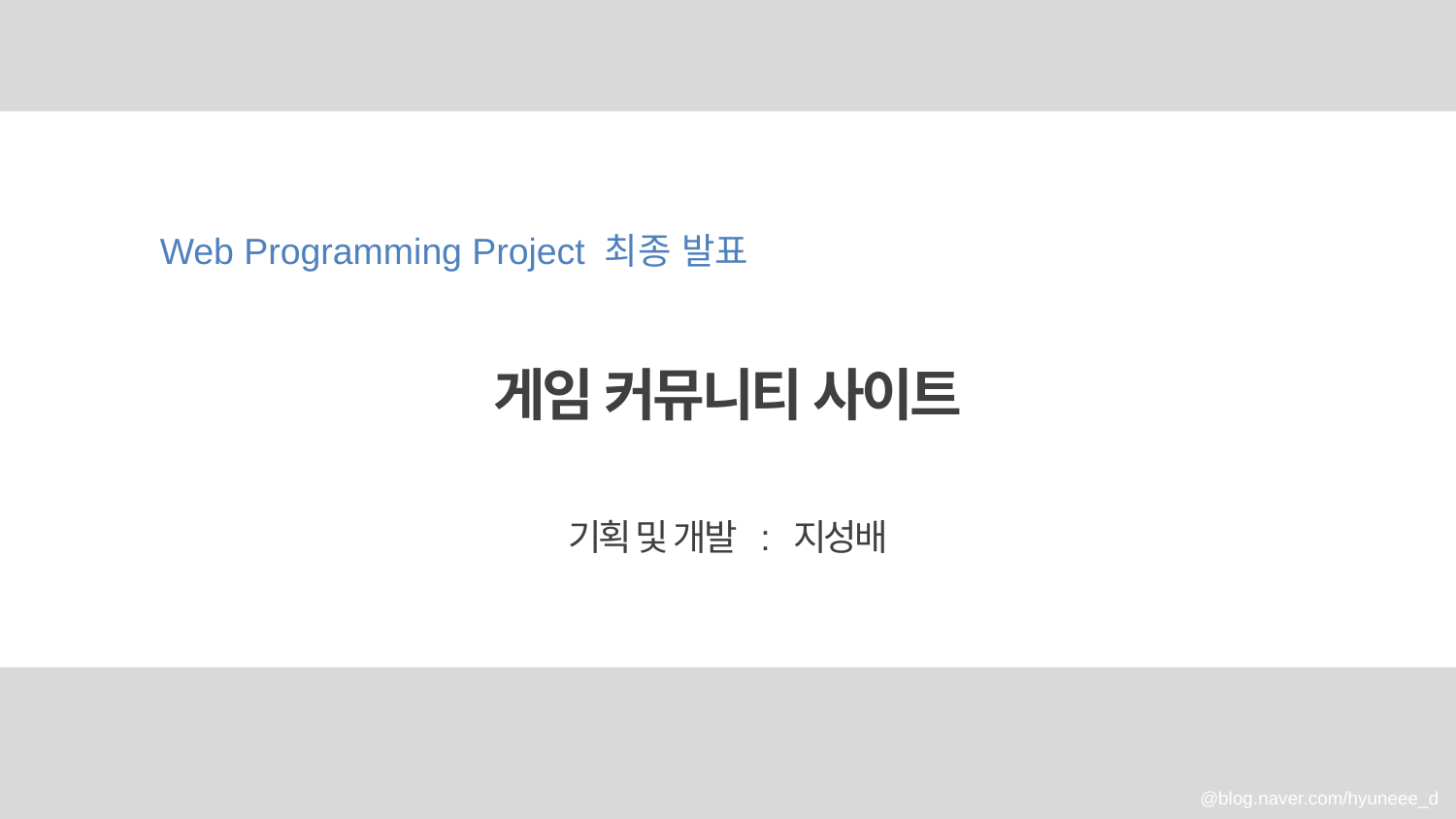

Web Programming Project 최종 발표
게임 커뮤니티 사이트

기획 및 개발  :  지성배
@blog.naver.com/hyuneee_d